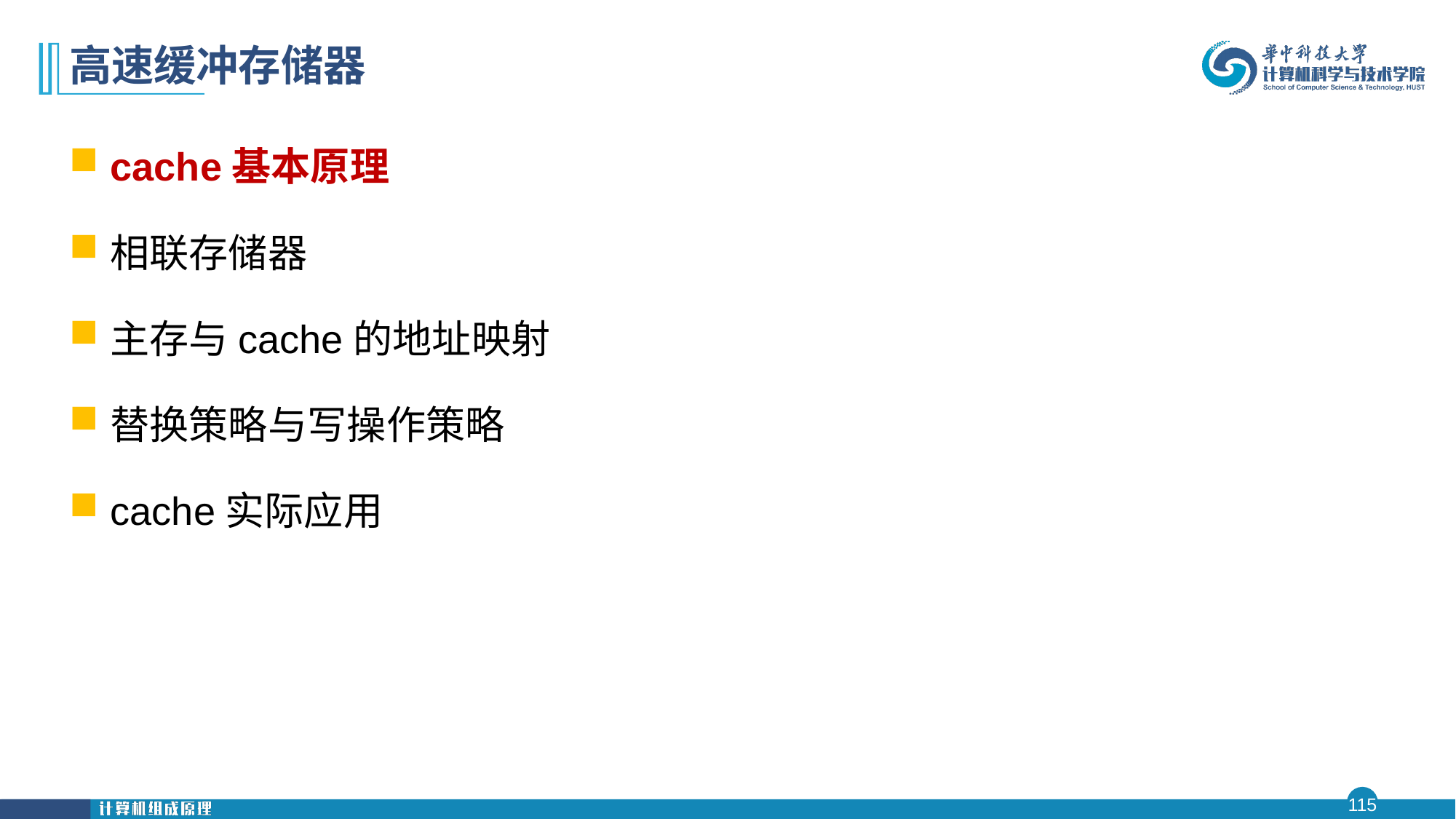

# 高速缓冲存储器
cache基本原理
相联存储器
主存与cache的地址映射
替换策略与写操作策略
cache实际应用